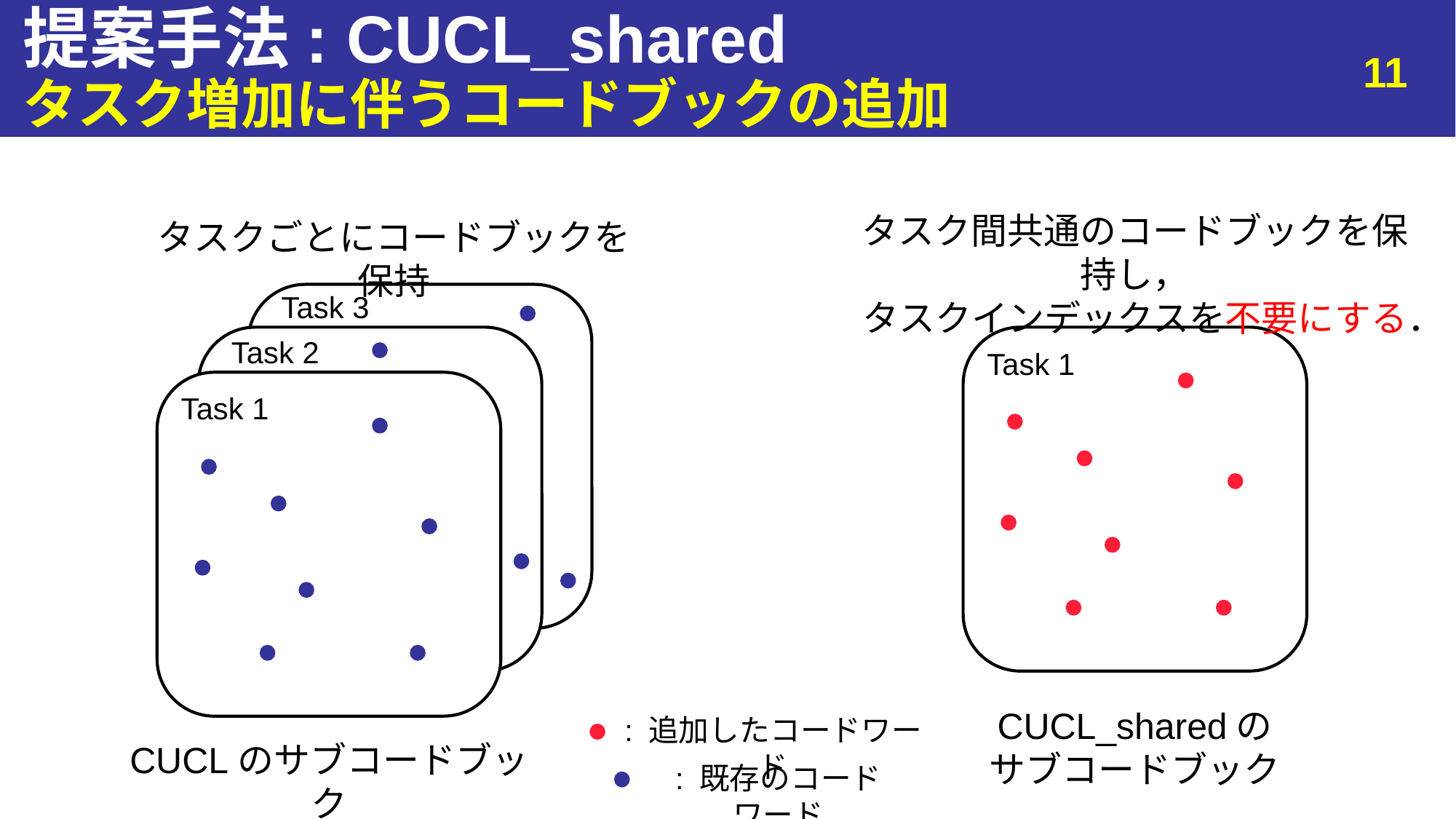

# 提案手法: CUCL_shared
11
タスク増加に伴うコードブックの追加
タスク間共通のコードブックを保持し，
タスクインデックスを不要にする．
タスクごとにコードブックを保持
Task 3

Task 2
Task 1

Task 1

CUCL_sharedの
サブコードブック
: 追加したコードワード

CUCLのサブコードブック
: 既存のコードワード